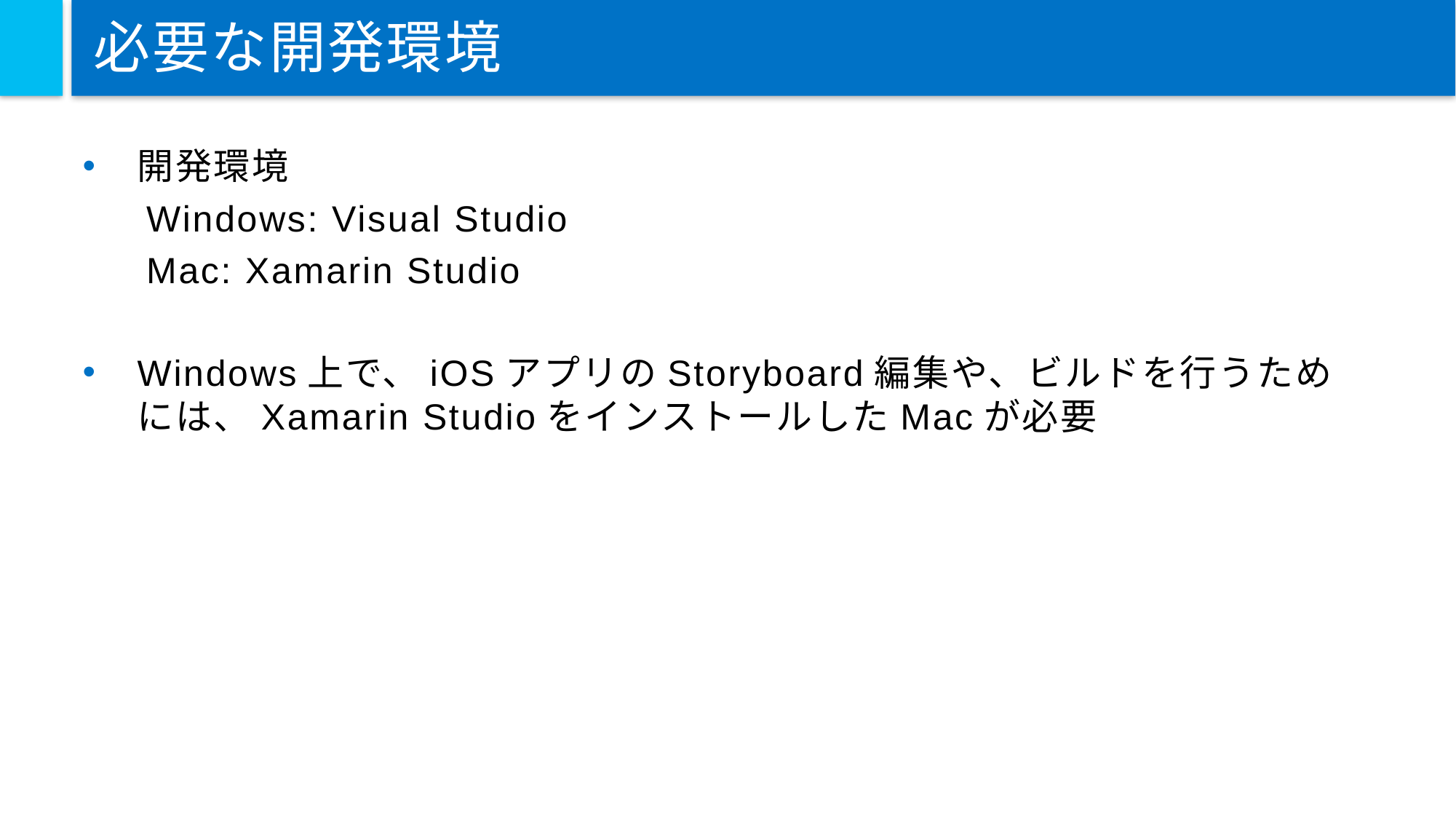

# 必要な開発環境
開発環境
Windows: Visual Studio
Mac: Xamarin Studio

Windows上で、iOSアプリのStoryboard編集や、ビルドを行うためには、Xamarin StudioをインストールしたMacが必要